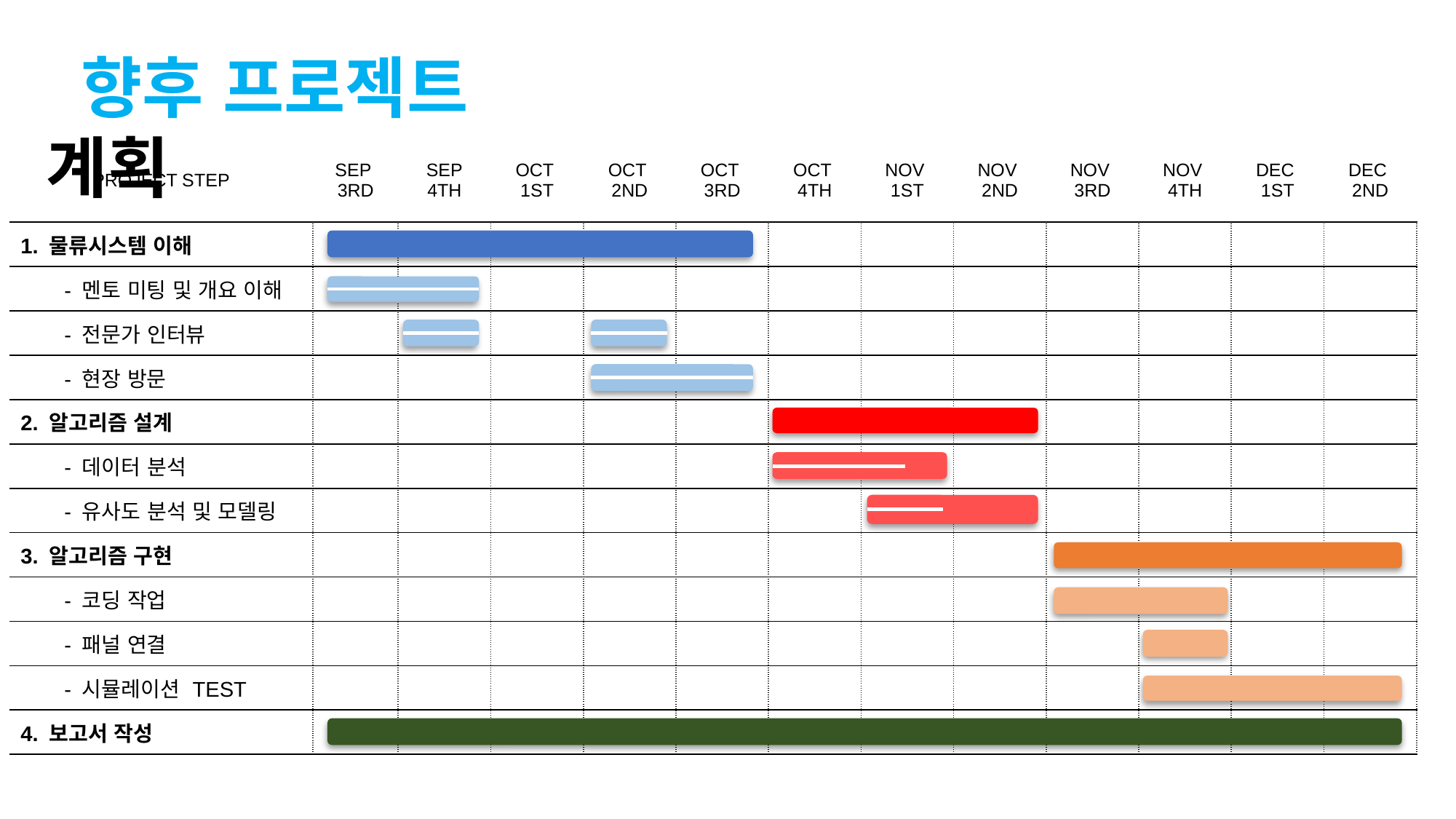

향후 프로젝트 계획
| PROJECT STEP | SEP 3RD | SEP 4TH | OCT 1ST | OCT 2ND | OCT 3RD | OCT 4TH | NOV 1ST | NOV 2ND | NOV 3RD | NOV 4TH | DEC 1ST | DEC 2ND |
| --- | --- | --- | --- | --- | --- | --- | --- | --- | --- | --- | --- | --- |
| 1. 물류시스템 이해 |  |  |  |  |  |  |  |  |  |  |  |  |
| - 멘토 미팅 및 개요 이해 |  |  |  |  |  |  |  |  |  |  |  |  |
| - 전문가 인터뷰 |  |  |  |  |  |  |  |  |  |  |  |  |
| - 현장 방문 |  |  |  |  |  |  |  |  |  |  |  |  |
| 2. 알고리즘 설계 |  |  |  |  |  |  |  |  |  |  |  |  |
| - 데이터 분석 |  |  |  |  |  |  |  |  |  |  |  |  |
| - 유사도 분석 및 모델링 |  |  |  |  |  |  |  |  |  |  |  |  |
| 3. 알고리즘 구현 |  |  |  |  |  |  |  |  |  |  |  |  |
| - 코딩 작업 |  |  |  |  |  |  |  |  |  |  |  |  |
| - 패널 연결 |  |  |  |  |  |  |  |  |  |  |  |  |
| - 시뮬레이션 TEST |  |  |  |  |  |  |  |  |  |  |  |  |
| 4. 보고서 작성 |  |  |  |  |  |  |  |  |  |  |  |  |